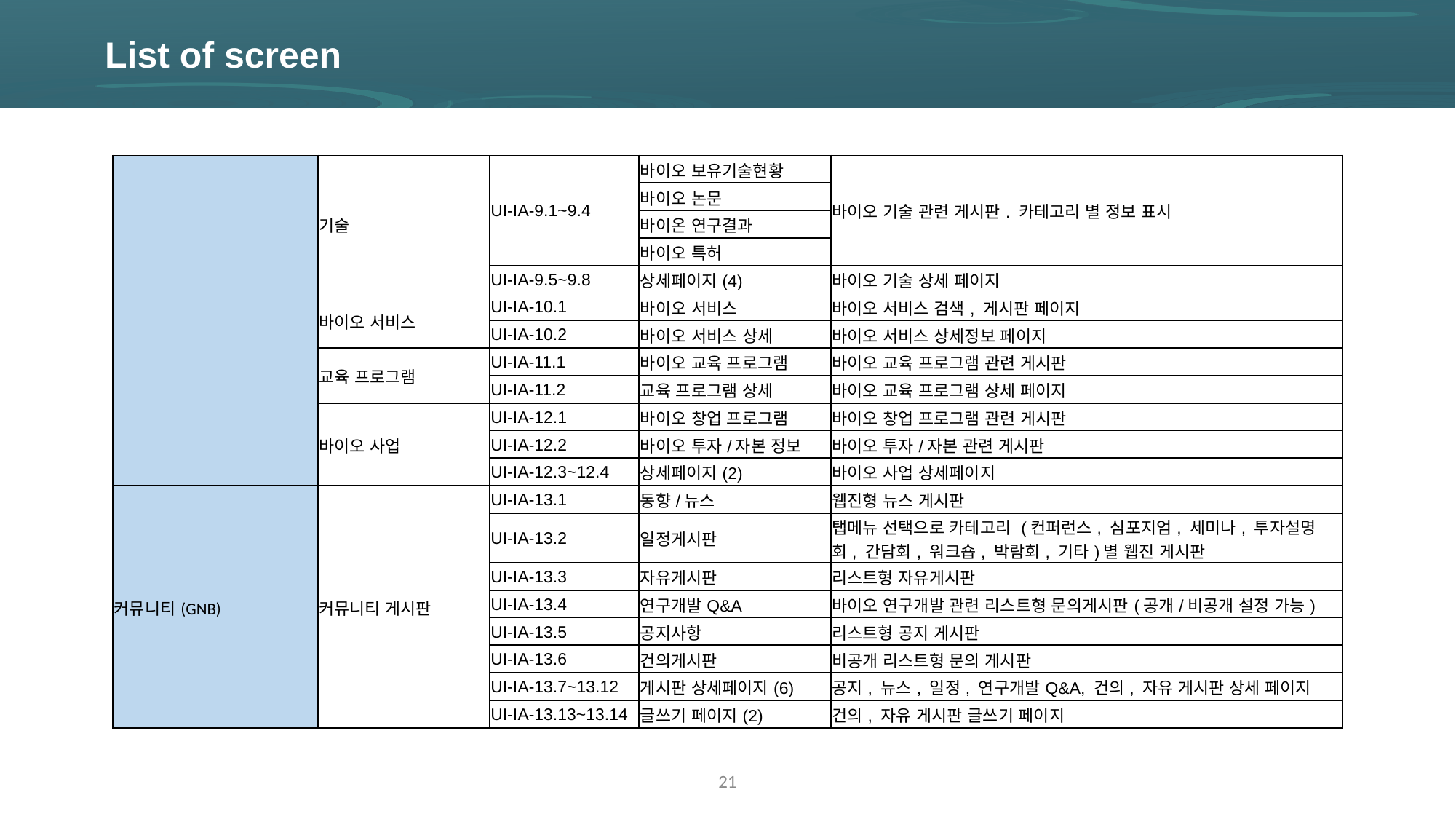

List of screen
|  | 기술 | UI-IA-9.1~9.4 | 바이오 보유기술현황 | 바이오 기술 관련 게시판. 카테고리 별 정보 표시 |
| --- | --- | --- | --- | --- |
|  |  |  | 바이오 논문 |  |
|  |  |  | 바이온 연구결과 |  |
|  |  |  | 바이오 특허 |  |
|  |  | UI-IA-9.5~9.8 | 상세페이지(4) | 바이오 기술 상세 페이지 |
|  | 바이오 서비스 | UI-IA-10.1 | 바이오 서비스 | 바이오 서비스 검색, 게시판 페이지 |
|  |  | UI-IA-10.2 | 바이오 서비스 상세 | 바이오 서비스 상세정보 페이지 |
|  | 교육 프로그램 | UI-IA-11.1 | 바이오 교육 프로그램 | 바이오 교육 프로그램 관련 게시판 |
|  |  | UI-IA-11.2 | 교육 프로그램 상세 | 바이오 교육 프로그램 상세 페이지 |
|  | 바이오 사업 | UI-IA-12.1 | 바이오 창업 프로그램 | 바이오 창업 프로그램 관련 게시판 |
|  |  | UI-IA-12.2 | 바이오 투자/자본 정보 | 바이오 투자/자본 관련 게시판 |
|  |  | UI-IA-12.3~12.4 | 상세페이지(2) | 바이오 사업 상세페이지 |
| 커뮤니티(GNB) | 커뮤니티 게시판 | UI-IA-13.1 | 동향/뉴스 | 웹진형 뉴스 게시판 |
|  |  | UI-IA-13.2 | 일정게시판 | 탭메뉴 선택으로 카테고리 (컨퍼런스, 심포지엄, 세미나, 투자설명회, 간담회, 워크숍, 박람회, 기타)별 웹진 게시판 |
|  |  | UI-IA-13.3 | 자유게시판 | 리스트형 자유게시판 |
|  |  | UI-IA-13.4 | 연구개발Q&A | 바이오 연구개발 관련 리스트형 문의게시판(공개/비공개 설정 가능) |
|  |  | UI-IA-13.5 | 공지사항 | 리스트형 공지 게시판 |
|  |  | UI-IA-13.6 | 건의게시판 | 비공개 리스트형 문의 게시판 |
|  |  | UI-IA-13.7~13.12 | 게시판 상세페이지(6) | 공지, 뉴스, 일정, 연구개발Q&A, 건의, 자유 게시판 상세 페이지 |
|  |  | UI-IA-13.13~13.14 | 글쓰기 페이지(2) | 건의, 자유 게시판 글쓰기 페이지 |
21